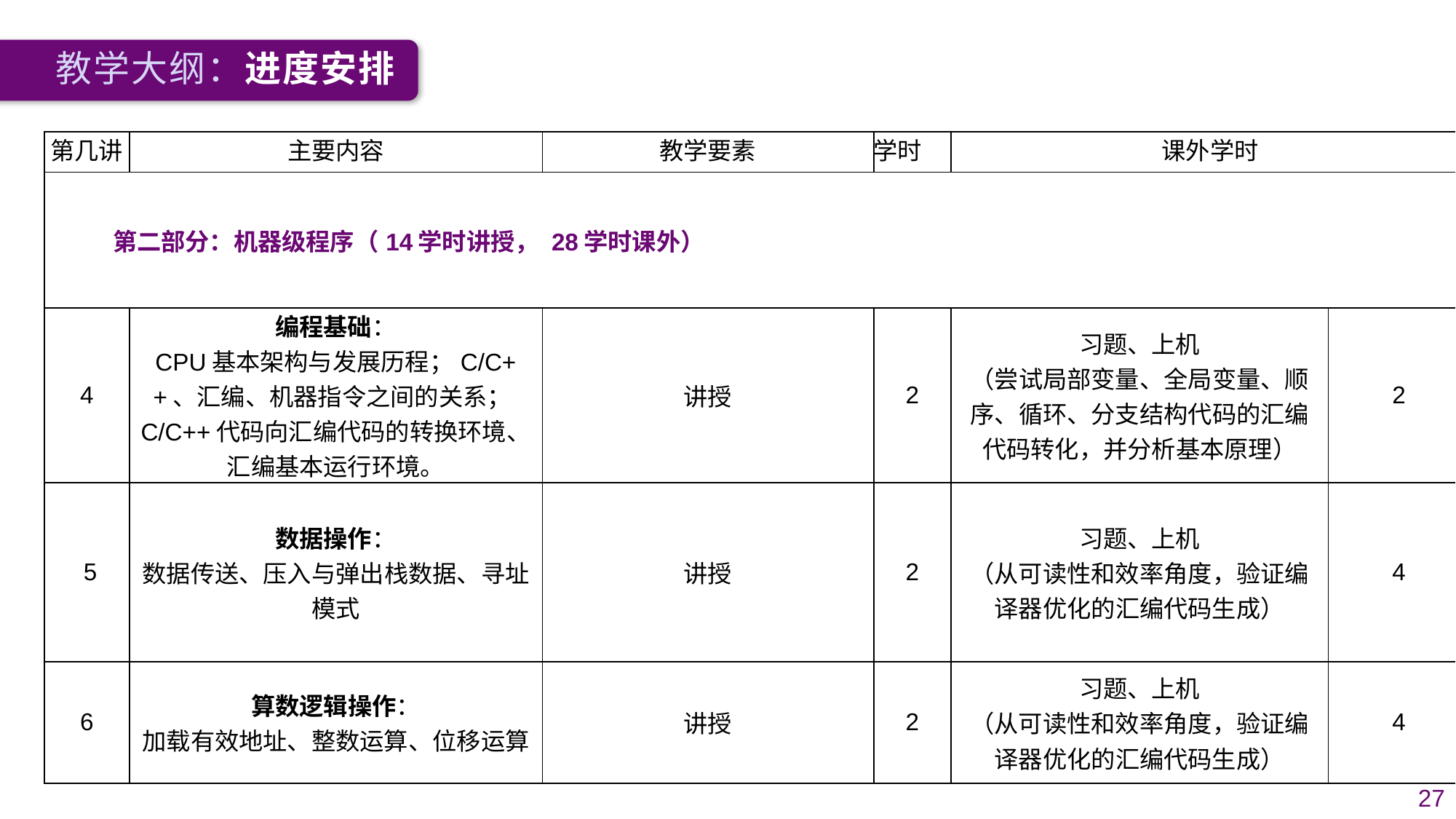

教学大纲：进度安排
| 第几讲 | 主要内容 | 教学要素 | 学时 | 课外学时 | 课外学时 |
| --- | --- | --- | --- | --- | --- |
| 第二部分：机器级程序（14学时讲授， 28学时课外） |  |  |  |  |  |
| 4 | 编程基础： CPU基本架构与发展历程；C/C++、汇编、机器指令之间的关系；C/C++代码向汇编代码的转换环境、汇编基本运行环境。 | 讲授 | 2 | 习题、上机 （尝试局部变量、全局变量、顺序、循环、分支结构代码的汇编代码转化，并分析基本原理） | 2 |
| 5 | 数据操作： 数据传送、压入与弹出栈数据、寻址模式 | 讲授 | 2 | 习题、上机 （从可读性和效率角度，验证编译器优化的汇编代码生成） | 4 |
| 6 | 算数逻辑操作： 加载有效地址、整数运算、位移运算 | 讲授 | 2 | 习题、上机 （从可读性和效率角度，验证编译器优化的汇编代码生成） | 4 |
27